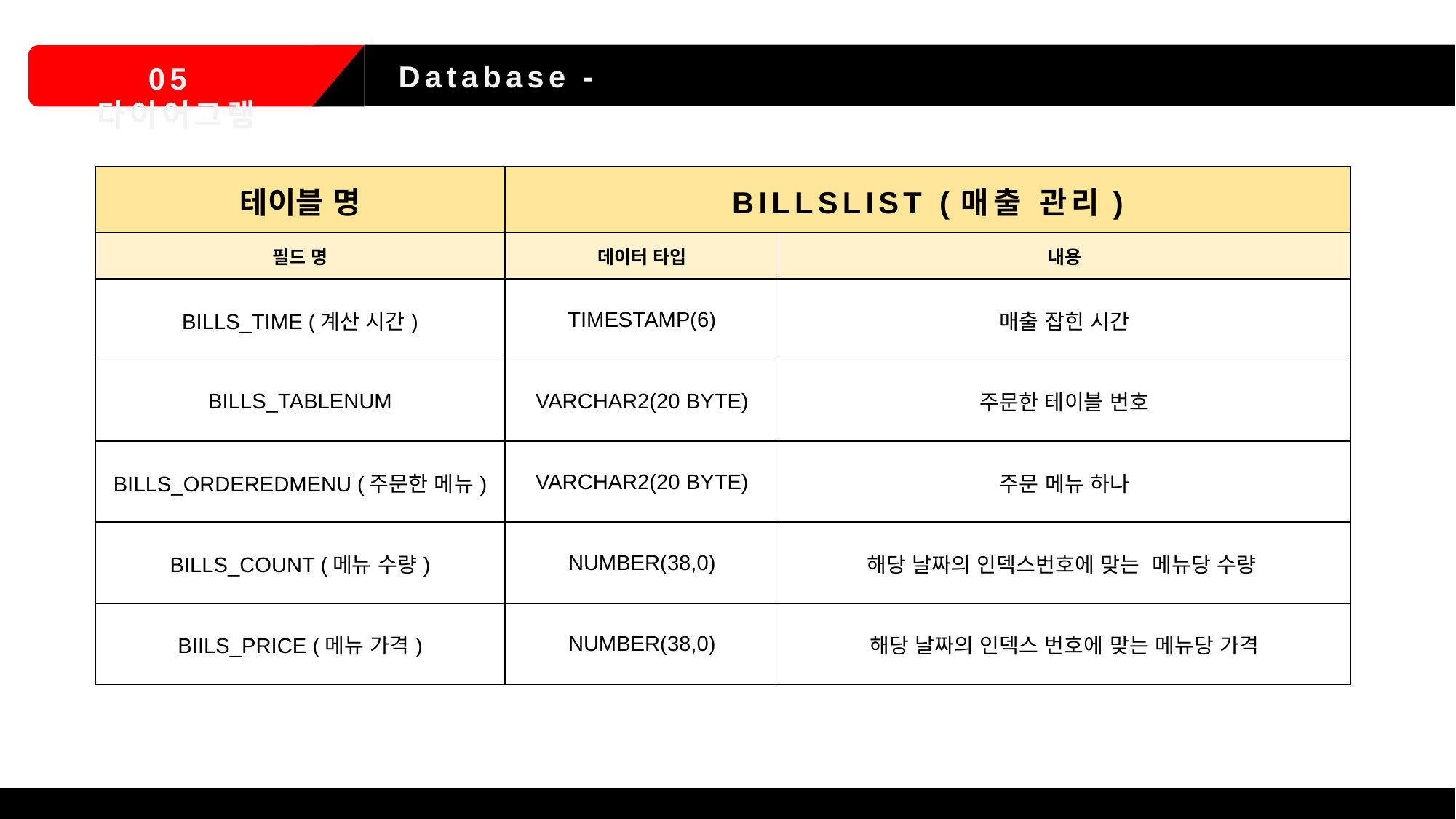

Database - 관리자
05  다이어그램
| 테이블 명 | BILLSLIST (매출 관리) |  |
| --- | --- | --- |
| 필드 명 | 데이터 타입 | 내용 |
| BILLS\_TIME (계산 시간) | TIMESTAMP(6) | 매출 잡힌 시간 |
| BILLS\_TABLENUM | VARCHAR2(20 BYTE) | 주문한 테이블 번호 |
| BILLS\_ORDEREDMENU (주문한 메뉴) | VARCHAR2(20 BYTE) | 주문 메뉴 하나 |
| BILLS\_COUNT (메뉴 수량) | NUMBER(38,0) | 해당 날짜의 인덱스번호에 맞는 메뉴당 수량 |
| BIILS\_PRICE (메뉴 가격) | NUMBER(38,0) | 해당 날짜의 인덱스 번호에 맞는 메뉴당 가격 |